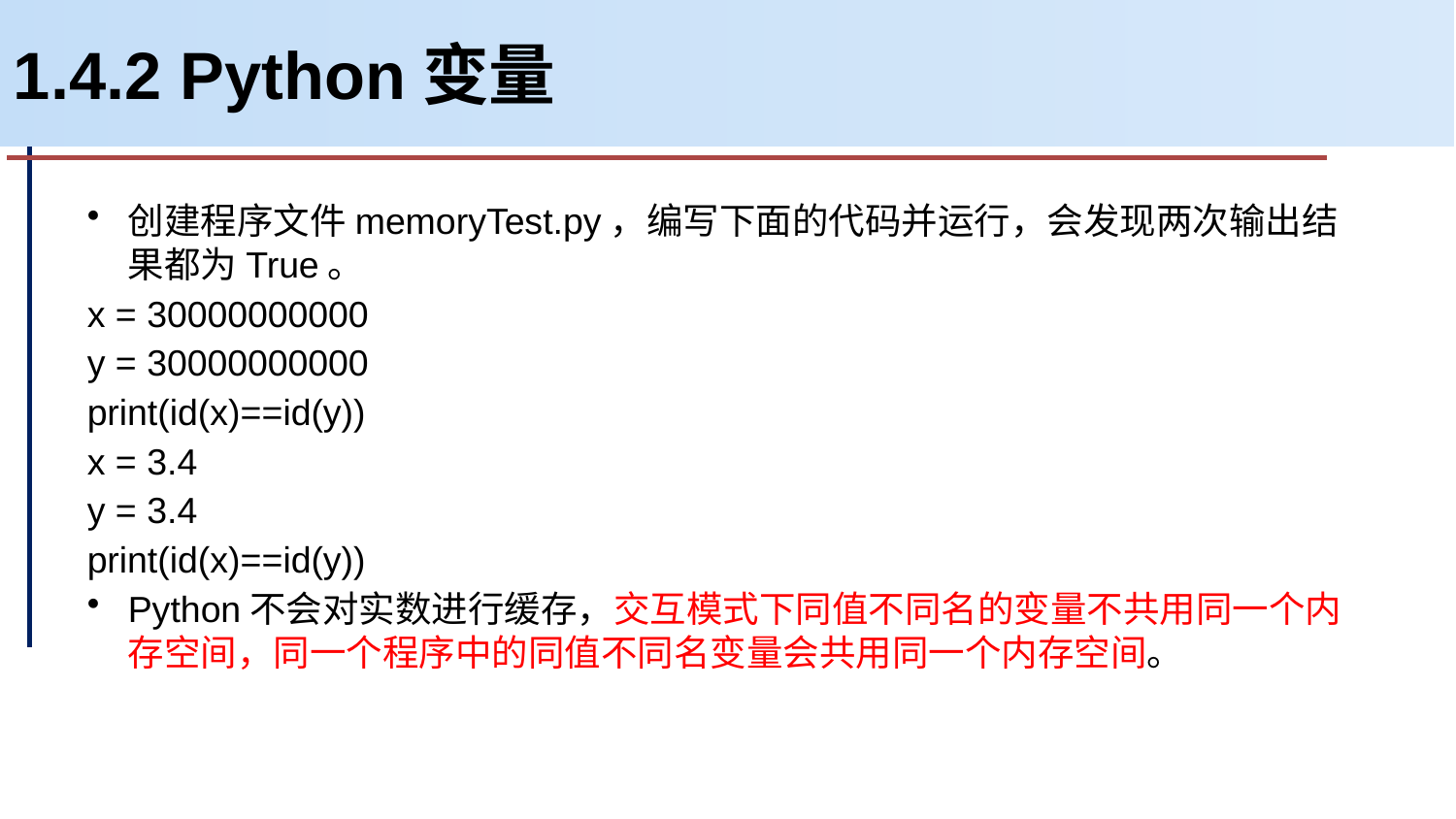

# 1.4.2 Python变量
创建程序文件memoryTest.py，编写下面的代码并运行，会发现两次输出结果都为True。
x = 30000000000
y = 30000000000
print(id(x)==id(y))
x = 3.4
y = 3.4
print(id(x)==id(y))
Python不会对实数进行缓存，交互模式下同值不同名的变量不共用同一个内存空间，同一个程序中的同值不同名变量会共用同一个内存空间。